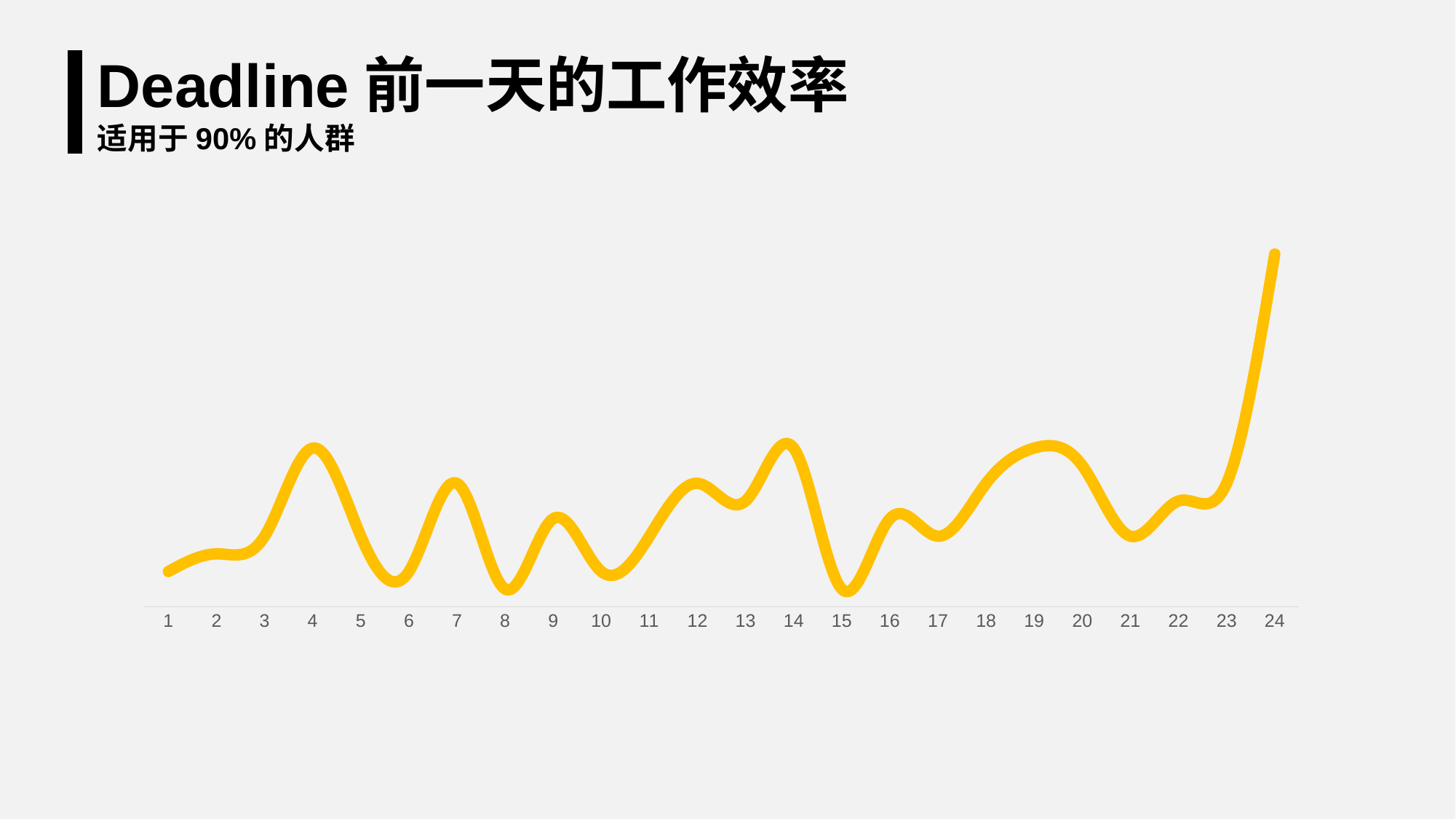

Deadline前一天的工作效率
适用于90%的人群

### Chart

| Category | 辅助数据 |
|---|---|
| 1 | 2.0 |
| 2 | 3.0 |
| 3 | 4.0 |
| 4 | 9.0 |
| 5 | 4.0 |
| 6 | 2.0 |
| 7 | 7.0 |
| 8 | 1.0 |
| 9 | 5.0 |
| 10 | 2.0 |
| 11 | 4.0 |
| 12 | 7.0 |
| 13 | 6.0 |
| 14 | 9.0 |
| 15 | 1.0 |
| 16 | 5.0 |
| 17 | 4.0 |
| 18 | 7.0 |
| 19 | 9.0 |
| 20 | 8.0 |
| 21 | 4.0 |
| 22 | 6.0 |
| 23 | 7.0 |
| 24 | 20.0 |